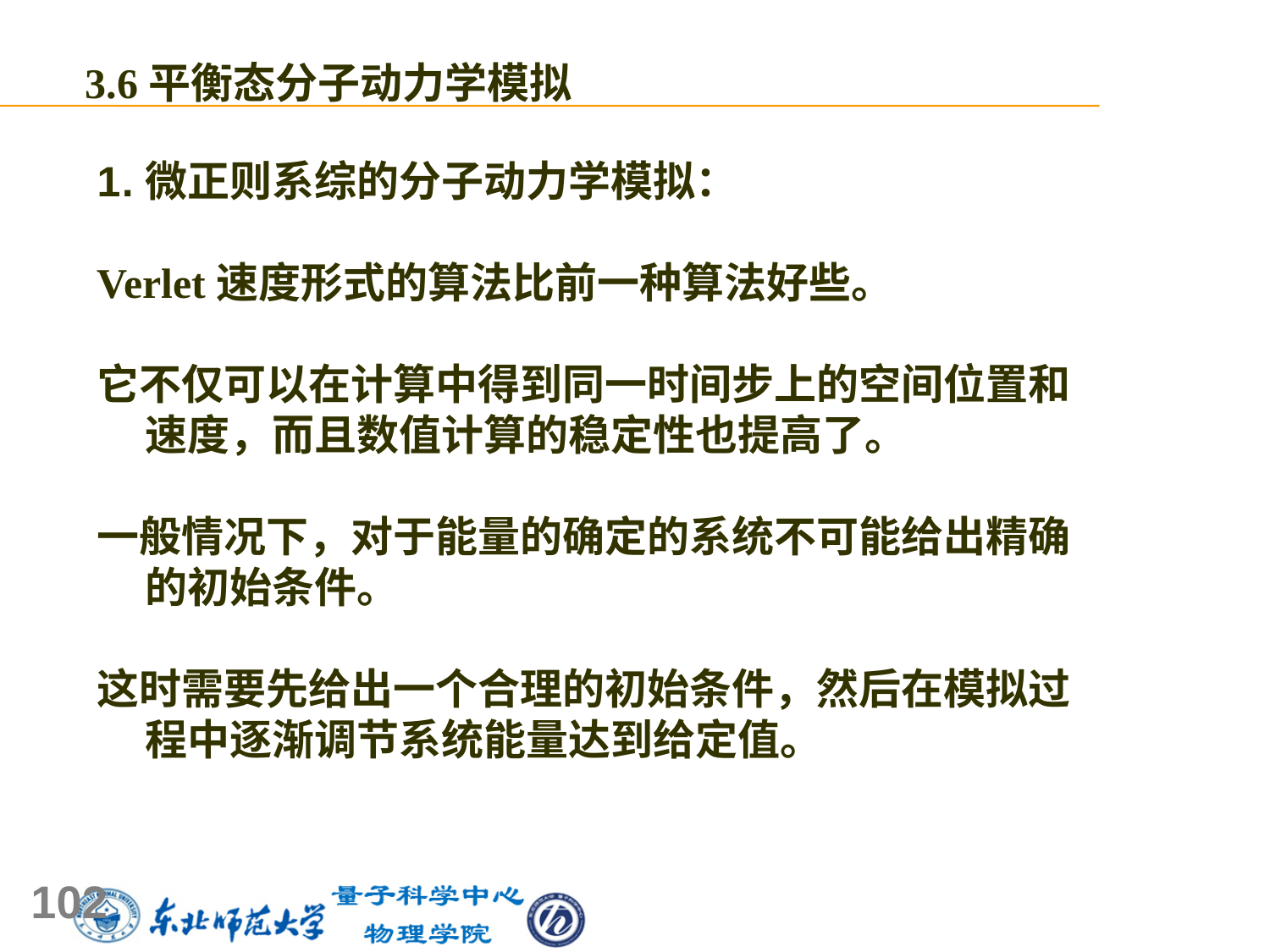

3.6平衡态分子动力学模拟

微正则系综的分子动力学模拟：

Verlet速度形式的算法比前一种算法好些。

它不仅可以在计算中得到同一时间步上的空间位置和速度，而且数值计算的稳定性也提高了。

一般情况下，对于能量的确定的系统不可能给出精确的初始条件。

这时需要先给出一个合理的初始条件，然后在模拟过程中逐渐调节系统能量达到给定值。

102